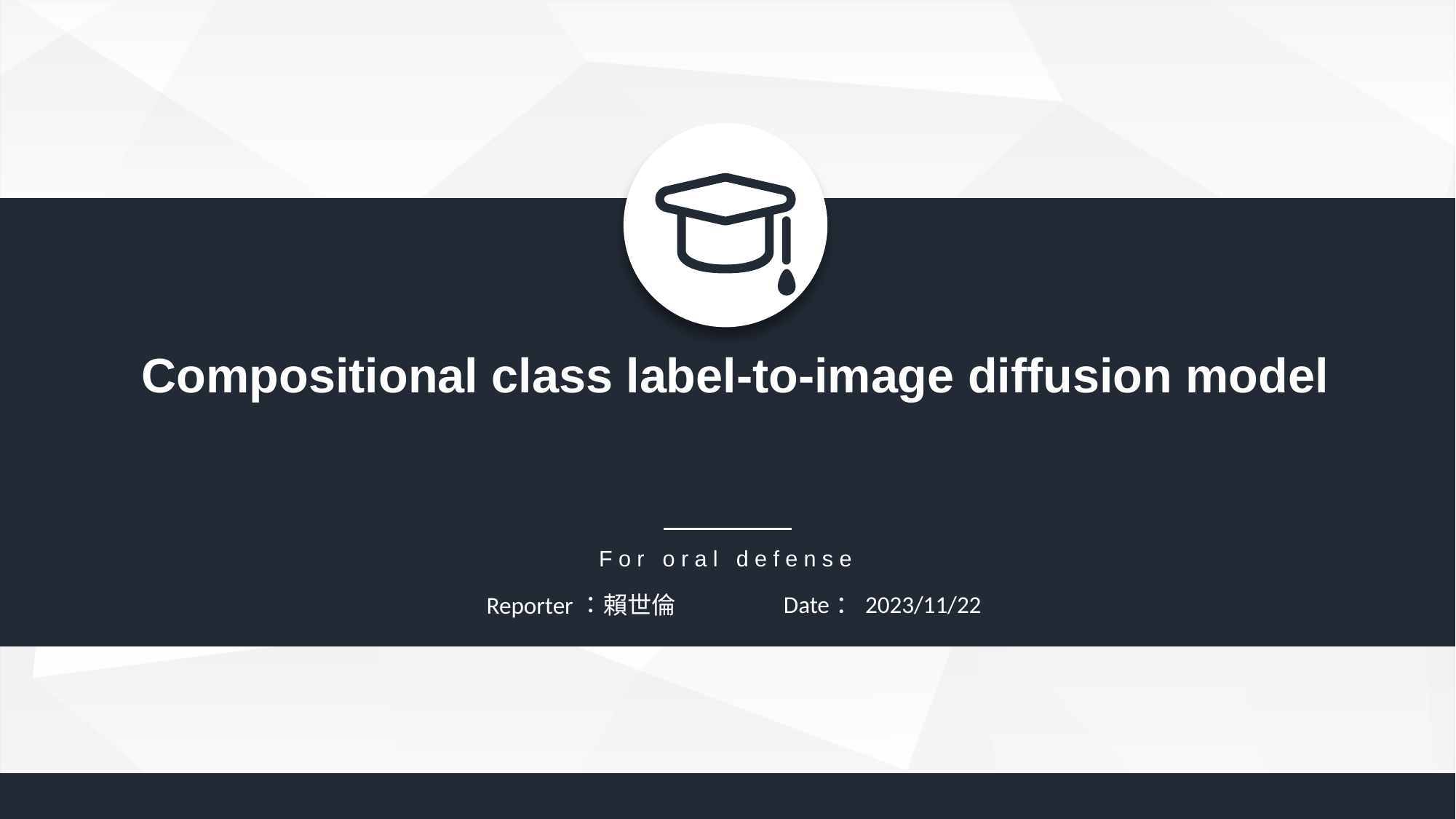

Compositional class label-to-image diffusion model
For oral defense
Date：2023/11/22
Reporter：賴世倫